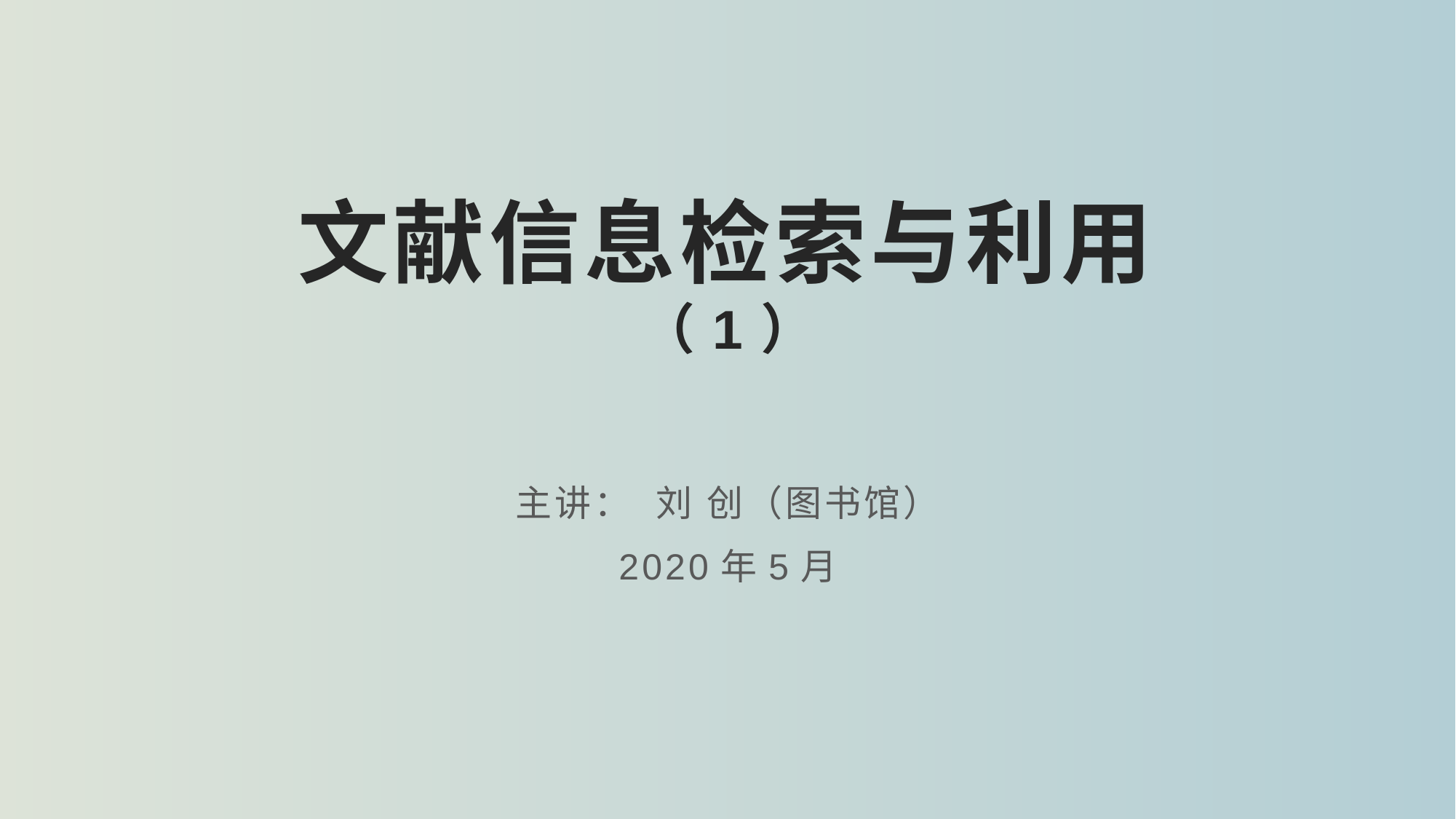

# 文献信息检索与利用 （1）
主讲：  刘 创（图书馆）
2020年5月